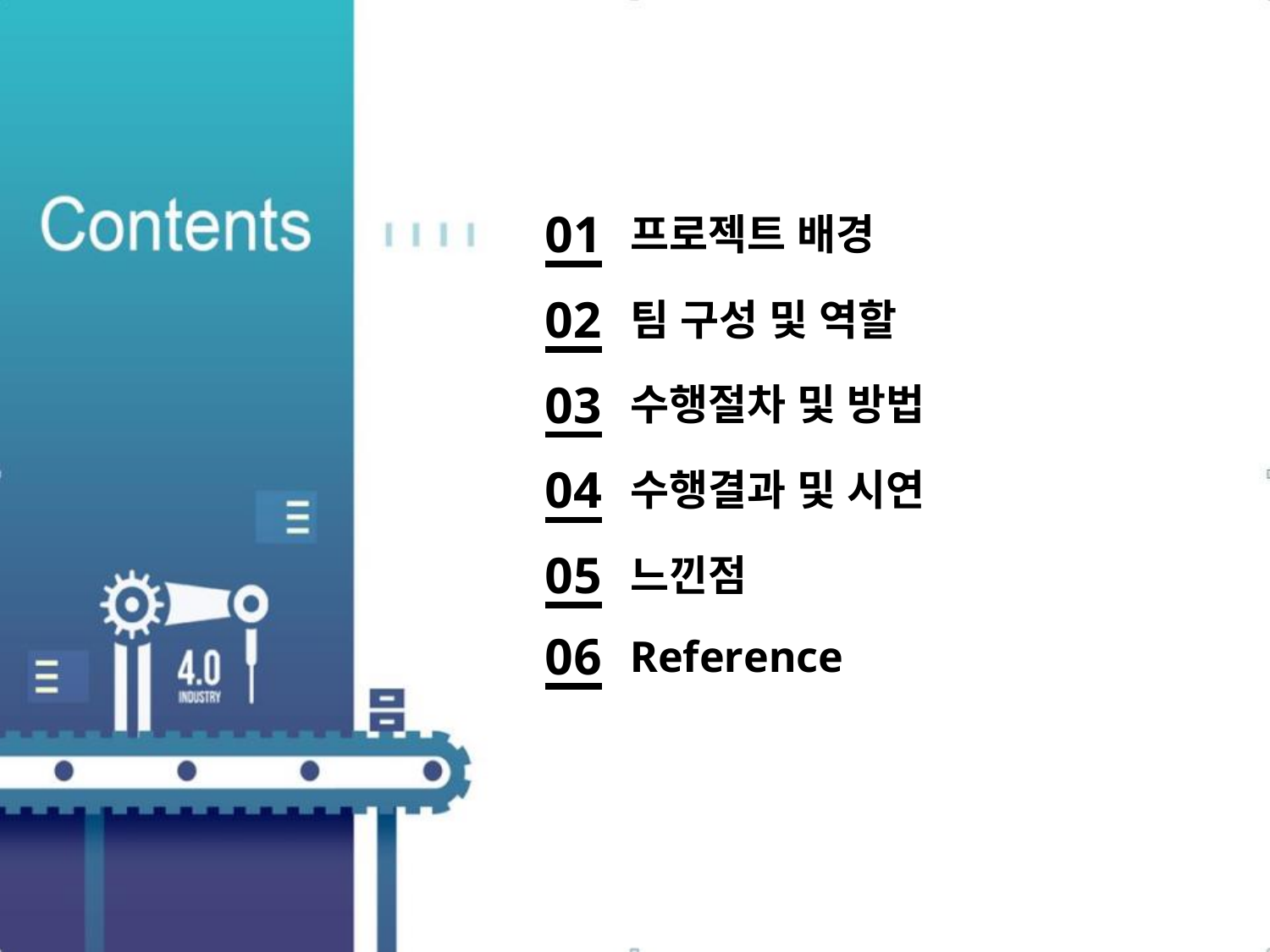

프로젝트 배경
01
팀 구성 및 역할
02
수행절차 및 방법
03
수행결과 및 시연
04
느낀점
05
Reference
06